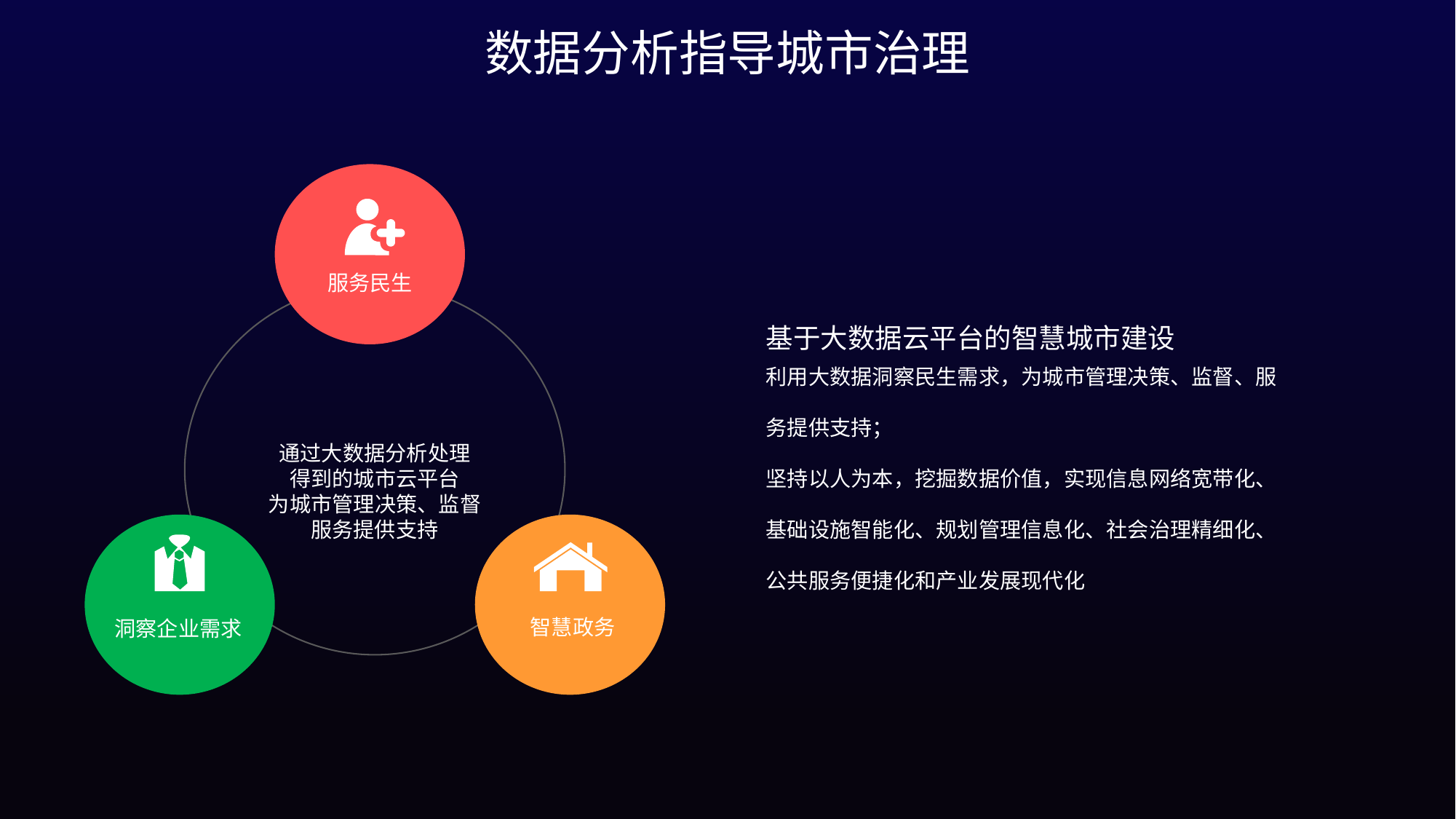

数据分析指导城市治理

服务民生

利用大数据洞察民生需求，为城市管理决策、监督、服务提供支持；
坚持以人为本，挖掘数据价值，实现信息网络宽带化、基础设施智能化、规划管理信息化、社会治理精细化、公共服务便捷化和产业发展现代化
基于大数据云平台的智慧城市建设
通过大数据分析处理
得到的城市云平台
为城市管理决策、监督
服务提供支持

智慧政务
洞察企业需求